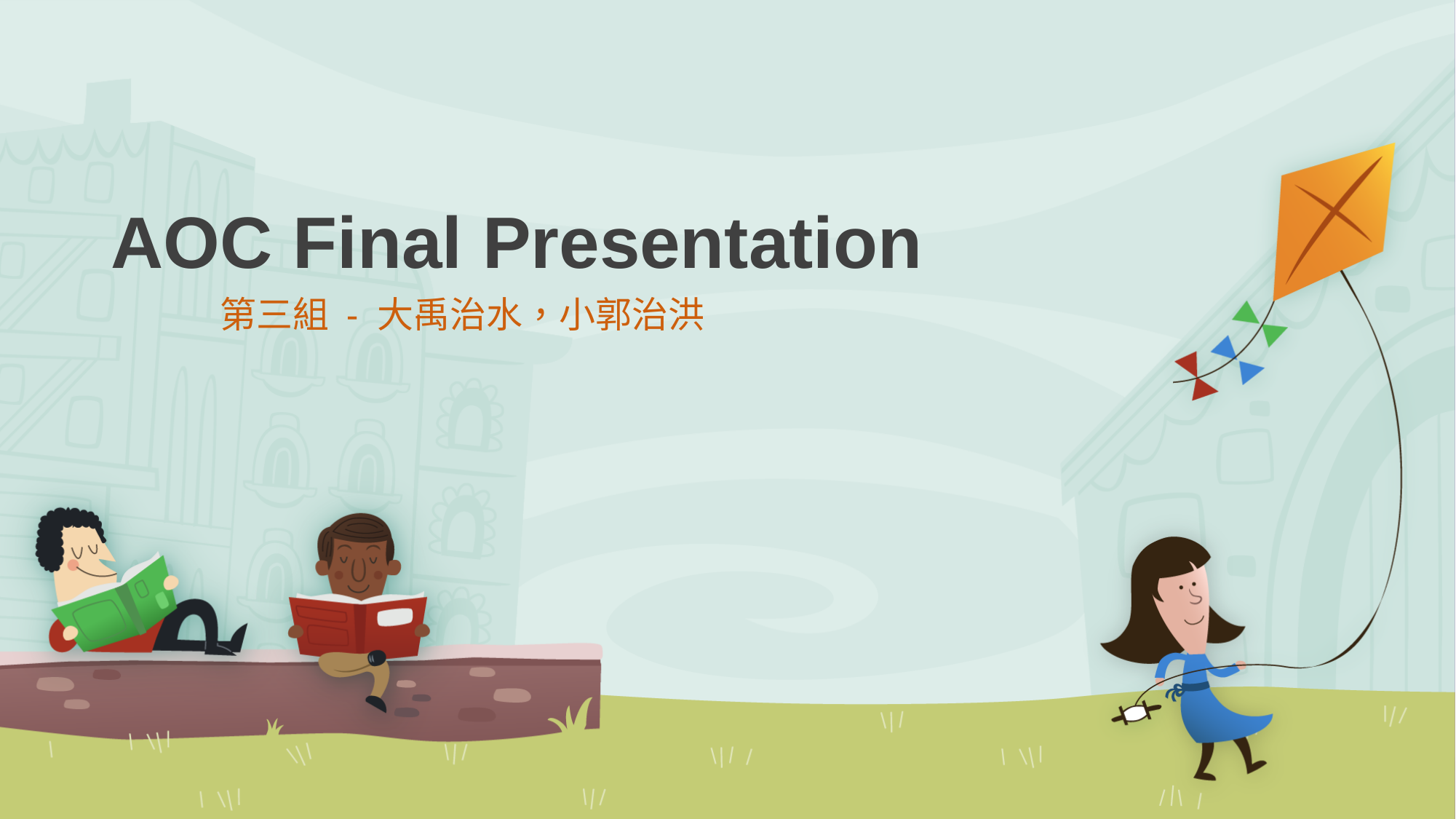

# AOC Final Presentation
	第三組 - 大禹治水，小郭治洪